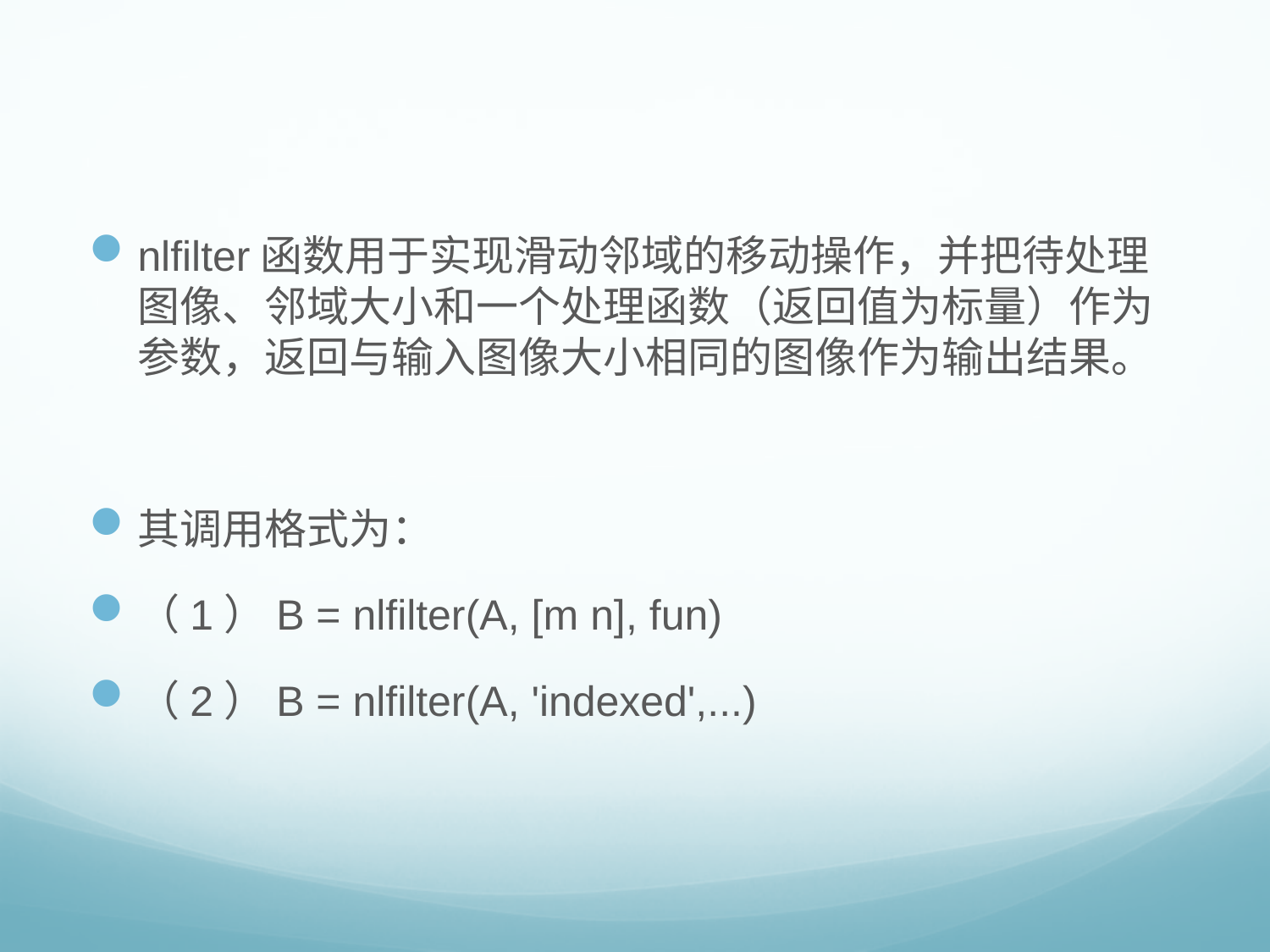

#
nlfilter函数用于实现滑动邻域的移动操作，并把待处理图像、邻域大小和一个处理函数（返回值为标量）作为参数，返回与输入图像大小相同的图像作为输出结果。

其调用格式为：
（1）B = nlfilter(A, [m n], fun)
（2）B = nlfilter(A, 'indexed',...)